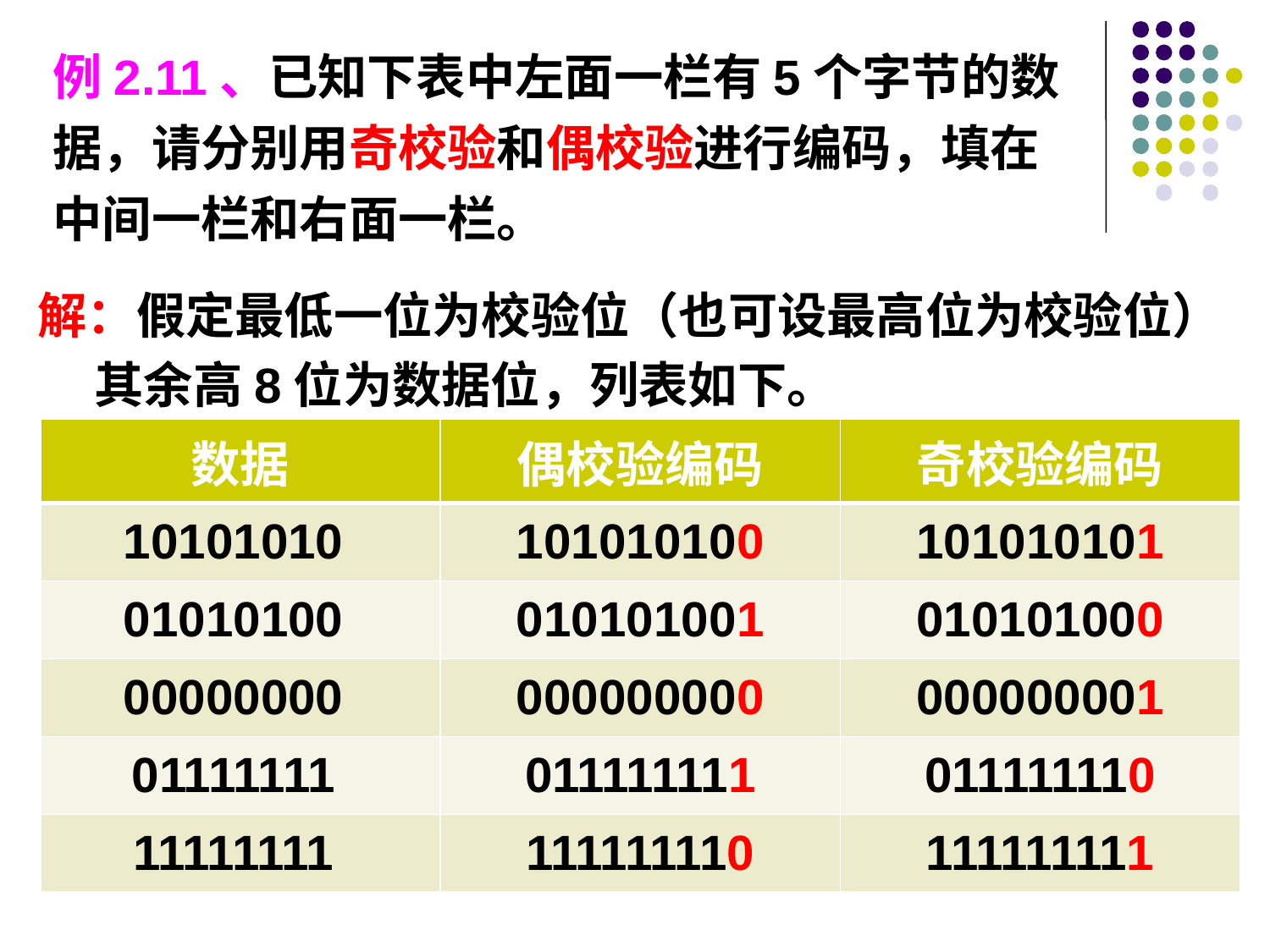

例2.11、已知下表中左面一栏有5个字节的数据，请分别用奇校验和偶校验进行编码，填在中间一栏和右面一栏。
解：假定最低一位为校验位（也可设最高位为校验位）
    其余高8位为数据位，列表如下。
| 数据 | 偶校验编码 | 奇校验编码 |
| --- | --- | --- |
| 10101010 | 101010100 | 101010101 |
| 01010100 | 010101001 | 010101000 |
| 00000000 | 000000000 | 000000001 |
| 01111111 | 011111111 | 011111110 |
| 11111111 | 111111110 | 111111111 |
# 34